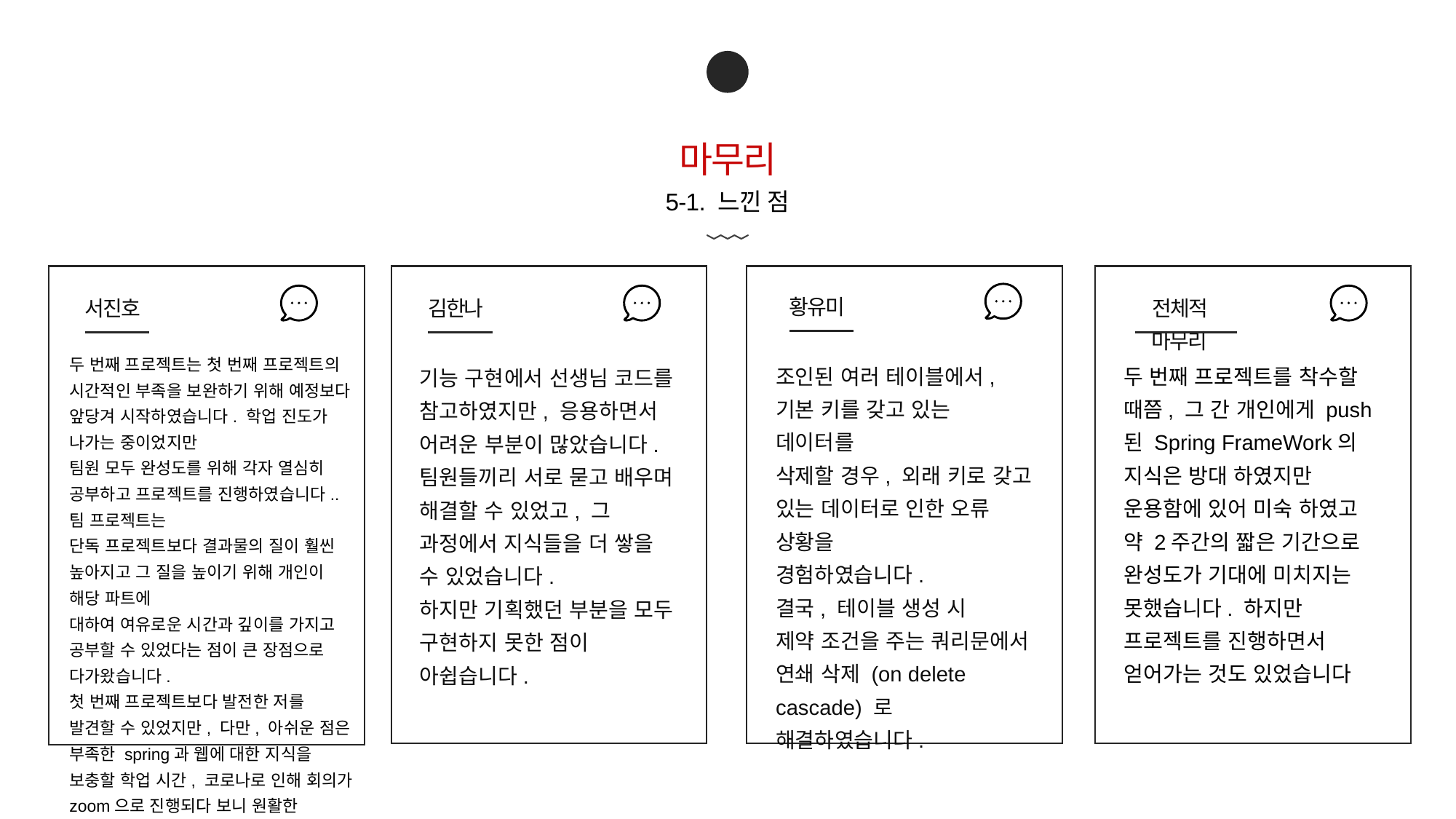

05
마무리
5-1. 느낀 점

황유미
서진호
김한나
전체적 마무리

두 번째 프로젝트는 첫 번째 프로젝트의 시간적인 부족을 보완하기 위해 예정보다 앞당겨 시작하였습니다. 학업 진도가 나가는 중이었지만
팀원 모두 완성도를 위해 각자 열심히 공부하고 프로젝트를 진행하였습니다.. 팀 프로젝트는
단독 프로젝트보다 결과물의 질이 훨씬 높아지고 그 질을 높이기 위해 개인이 해당 파트에
대하여 여유로운 시간과 깊이를 가지고 공부할 수 있었다는 점이 큰 장점으로 다가왔습니다.
첫 번째 프로젝트보다 발전한 저를 발견할 수 있었지만, 다만, 아쉬운 점은 부족한 spring과 웹에 대한 지식을 보충할 학업 시간, 코로나로 인해 회의가 zoom으로 진행되다 보니 원활한 의사소통과 정보교류 과정에 약간의 안타까움을 느꼈습니다.
두 번째 프로젝트를 착수할 때쯤, 그 간 개인에게 push된 Spring FrameWork의 지식은 방대 하였지만 운용함에 있어 미숙 하였고 약 2주간의 짧은 기간으로 완성도가 기대에 미치지는 못했습니다. 하지만 프로젝트를 진행하면서 얻어가는 것도 있었습니다
조인된 여러 테이블에서,
기본 키를 갖고 있는 데이터를
삭제할 경우, 외래 키로 갖고
있는 데이터로 인한 오류 상황을
경험하였습니다.
결국, 테이블 생성 시
제약 조건을 주는 쿼리문에서
연쇄 삭제 (on delete cascade) 로 해결하였습니다.
기능 구현에서 선생님 코드를 참고하였지만, 응용하면서 어려운 부분이 많았습니다.
팀원들끼리 서로 묻고 배우며 해결할 수 있었고, 그 과정에서 지식들을 더 쌓을 수 있었습니다.
하지만 기획했던 부분을 모두 구현하지 못한 점이 아쉽습니다.